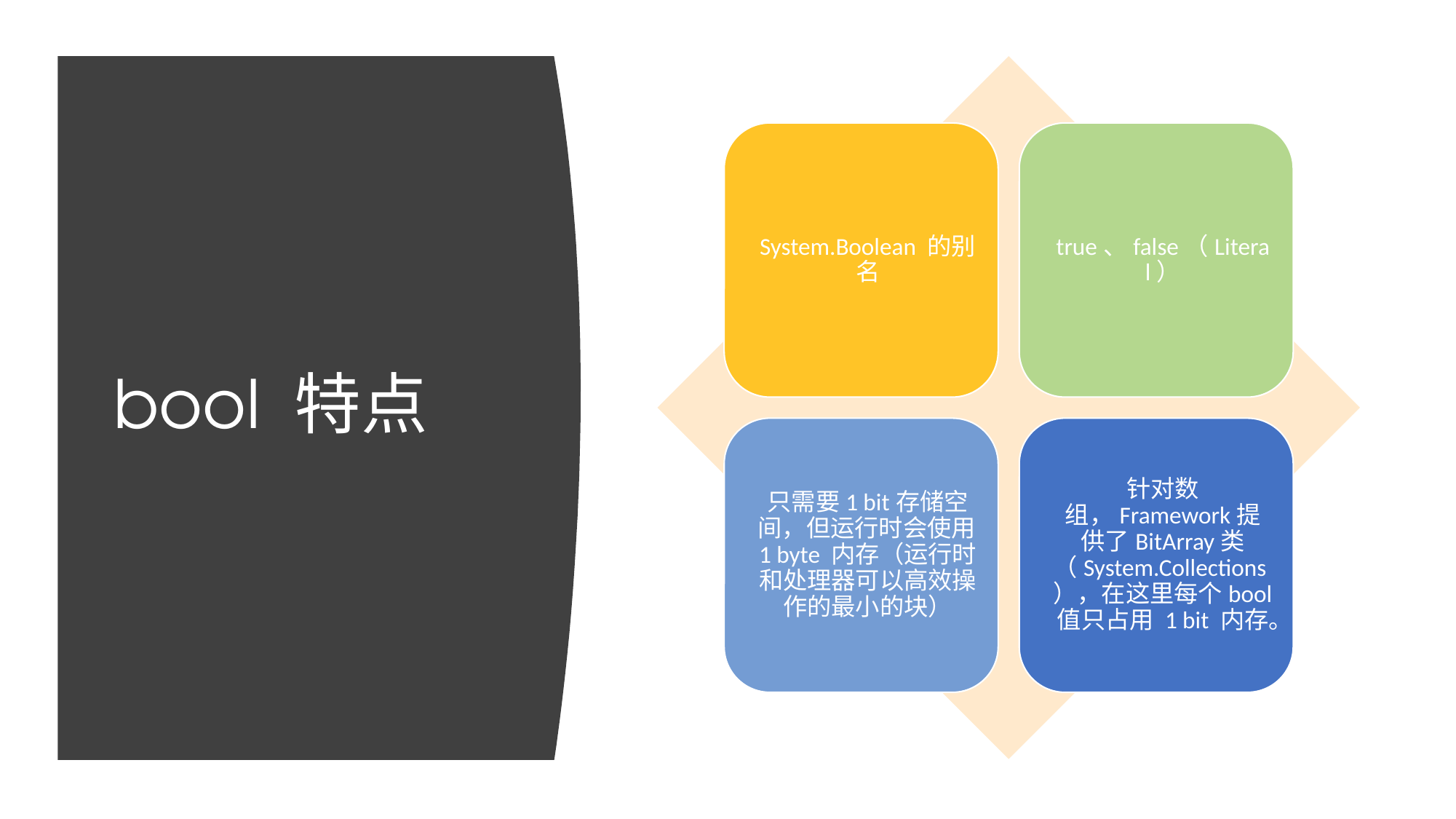

System.Boolean 的别名
true、false（Literal）
只需要1 bit存储空间，但运行时会使用1 byte 内存（运行时和处理器可以高效操作的最小的块）
针对数组，Framework提供了BitArray类（System.Collections），在这里每个bool值只占用 1 bit 内存。

# bool 特点